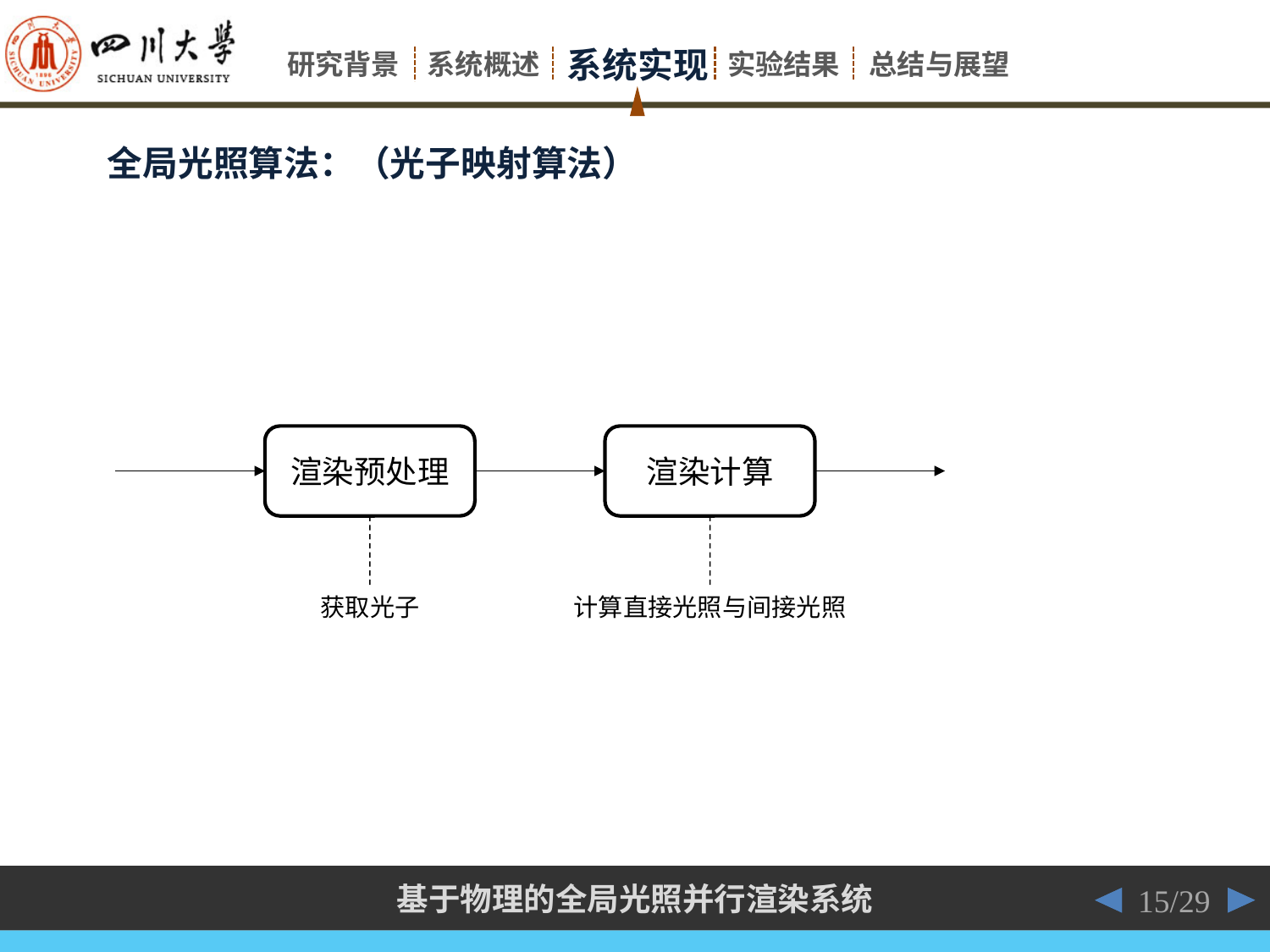

全局光照算法：（光子映射算法）
渲染预处理
渲染计算
获取光子
计算直接光照与间接光照
15/29